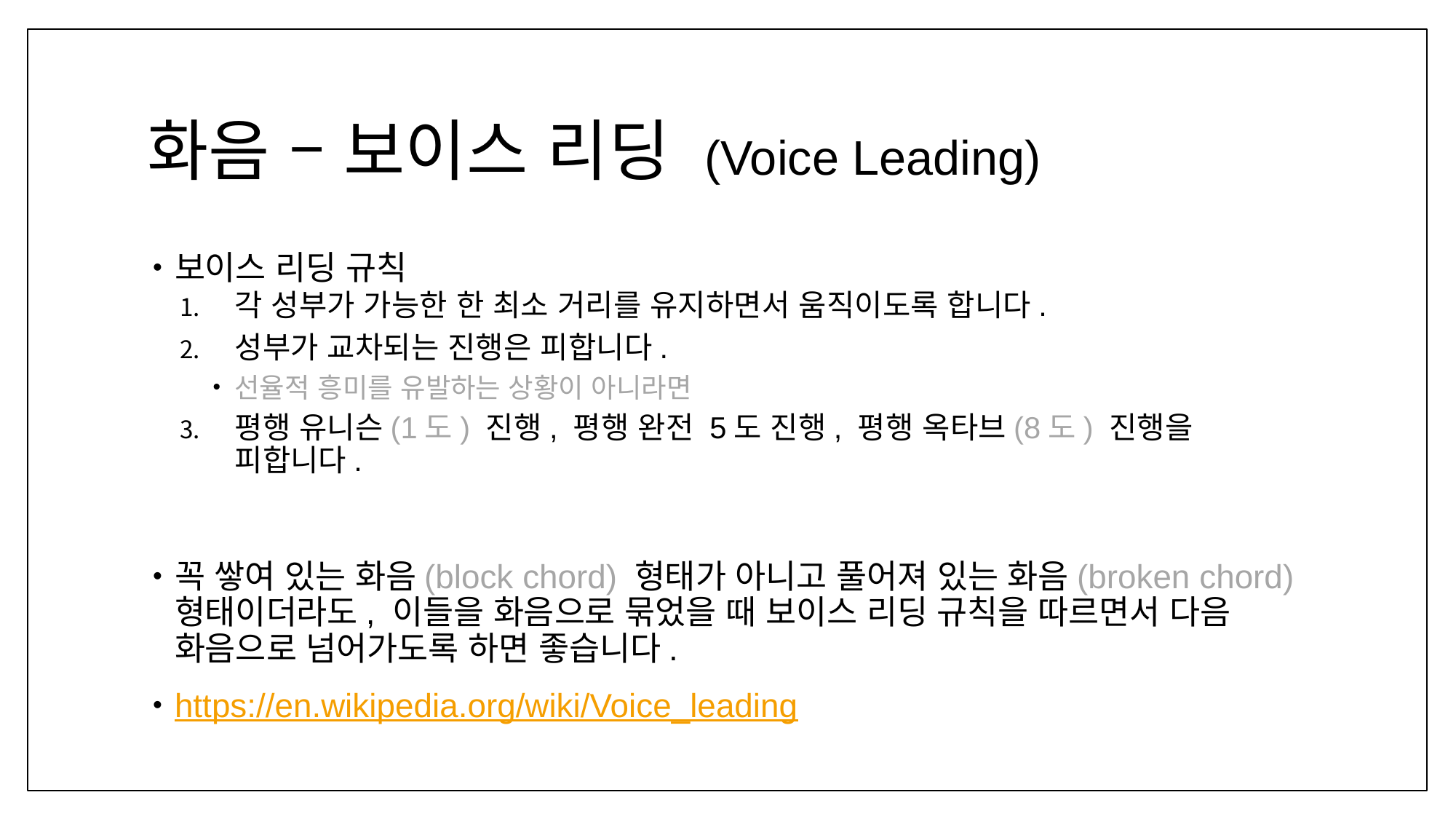

# 화음 – 보이스 리딩 (Voice Leading)
보이스 리딩 규칙
각 성부가 가능한 한 최소 거리를 유지하면서 움직이도록 합니다.
성부가 교차되는 진행은 피합니다.
선율적 흥미를 유발하는 상황이 아니라면
평행 유니슨(1도) 진행, 평행 완전 5도 진행, 평행 옥타브(8도) 진행을 피합니다.

꼭 쌓여 있는 화음(block chord) 형태가 아니고 풀어져 있는 화음(broken chord)
형태이더라도, 이들을 화음으로 묶었을 때 보이스 리딩 규칙을 따르면서 다음
화음으로 넘어가도록 하면 좋습니다.
https://en.wikipedia.org/wiki/Voice_leading